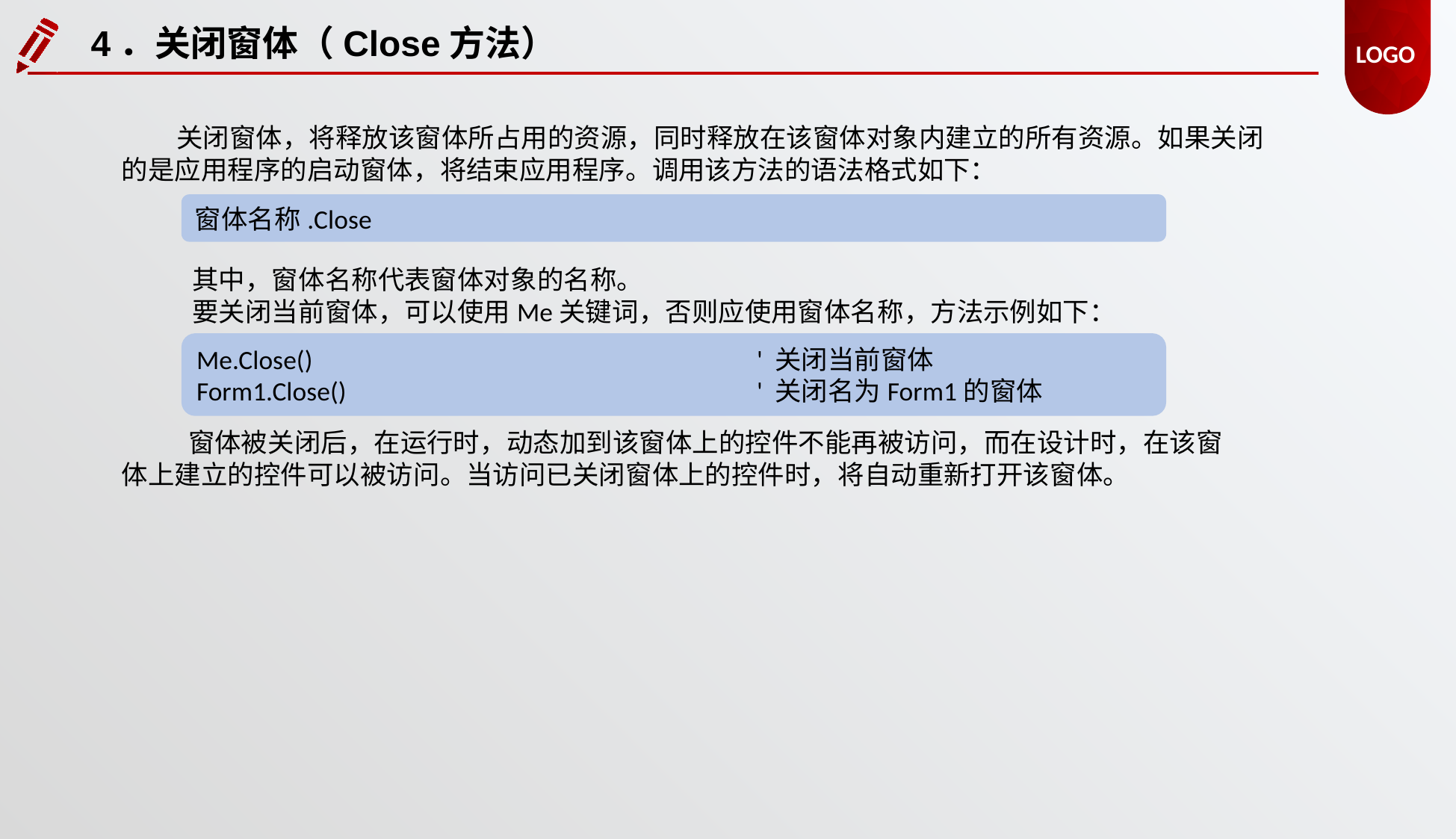

4．关闭窗体（Close方法）
关闭窗体，将释放该窗体所占用的资源，同时释放在该窗体对象内建立的所有资源。如果关闭的是应用程序的启动窗体，将结束应用程序。调用该方法的语法格式如下：
窗体名称.Close
其中，窗体名称代表窗体对象的名称。
要关闭当前窗体，可以使用Me关键词，否则应使用窗体名称，方法示例如下：
Me.Close()				' 关闭当前窗体
Form1.Close()				' 关闭名为Form1的窗体
窗体被关闭后，在运行时，动态加到该窗体上的控件不能再被访问，而在设计时，在该窗体上建立的控件可以被访问。当访问已关闭窗体上的控件时，将自动重新打开该窗体。